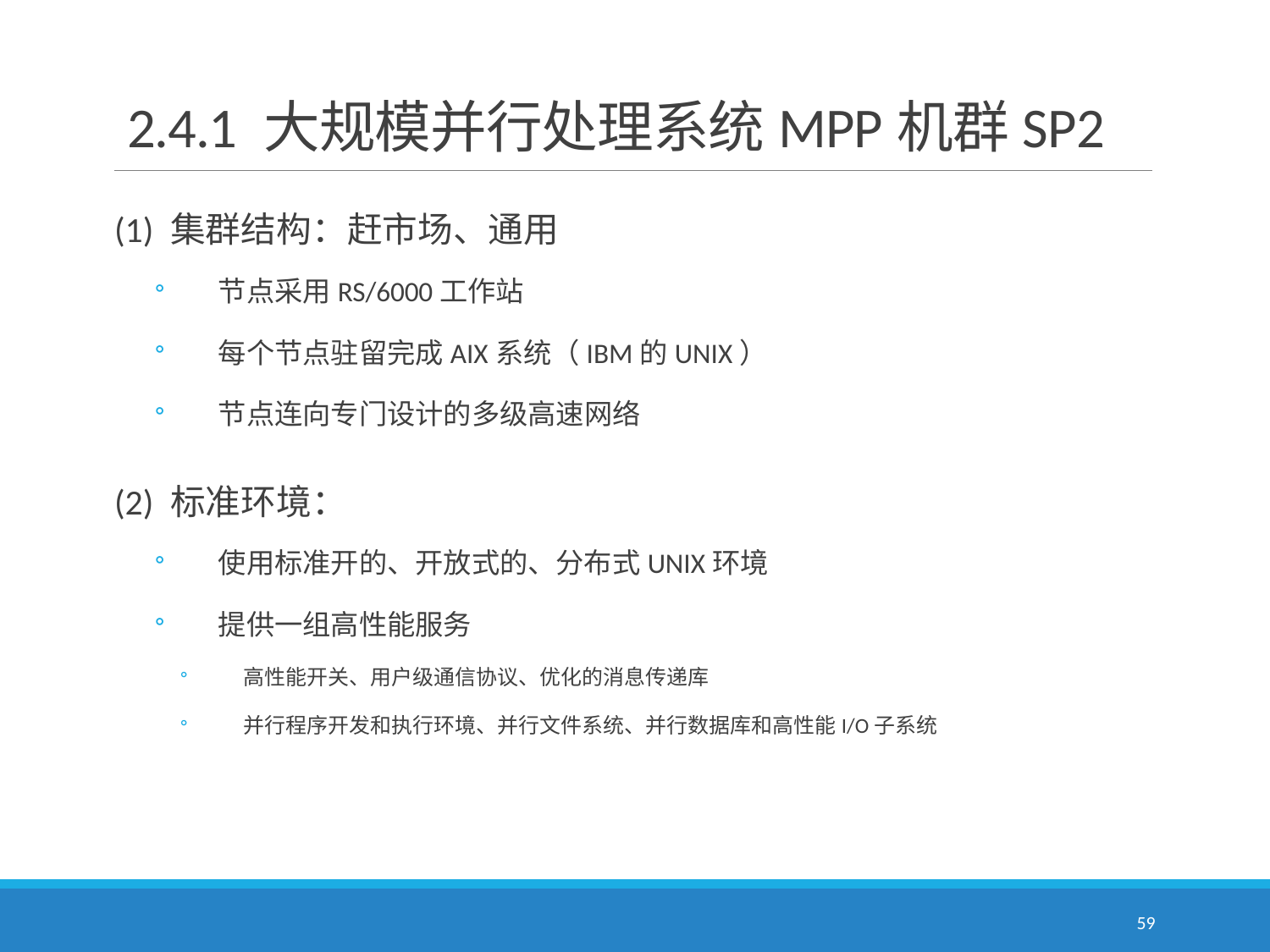

# 2.4.1 大规模并行处理系统MPP机群SP2
(1) 集群结构：赶市场、通用
节点采用RS/6000工作站
每个节点驻留完成AIX系统（IBM的UNIX）
节点连向专门设计的多级高速网络
(2) 标准环境：
使用标准开的、开放式的、分布式UNIX环境
提供一组高性能服务
高性能开关、用户级通信协议、优化的消息传递库
并行程序开发和执行环境、并行文件系统、并行数据库和高性能I/O子系统
59